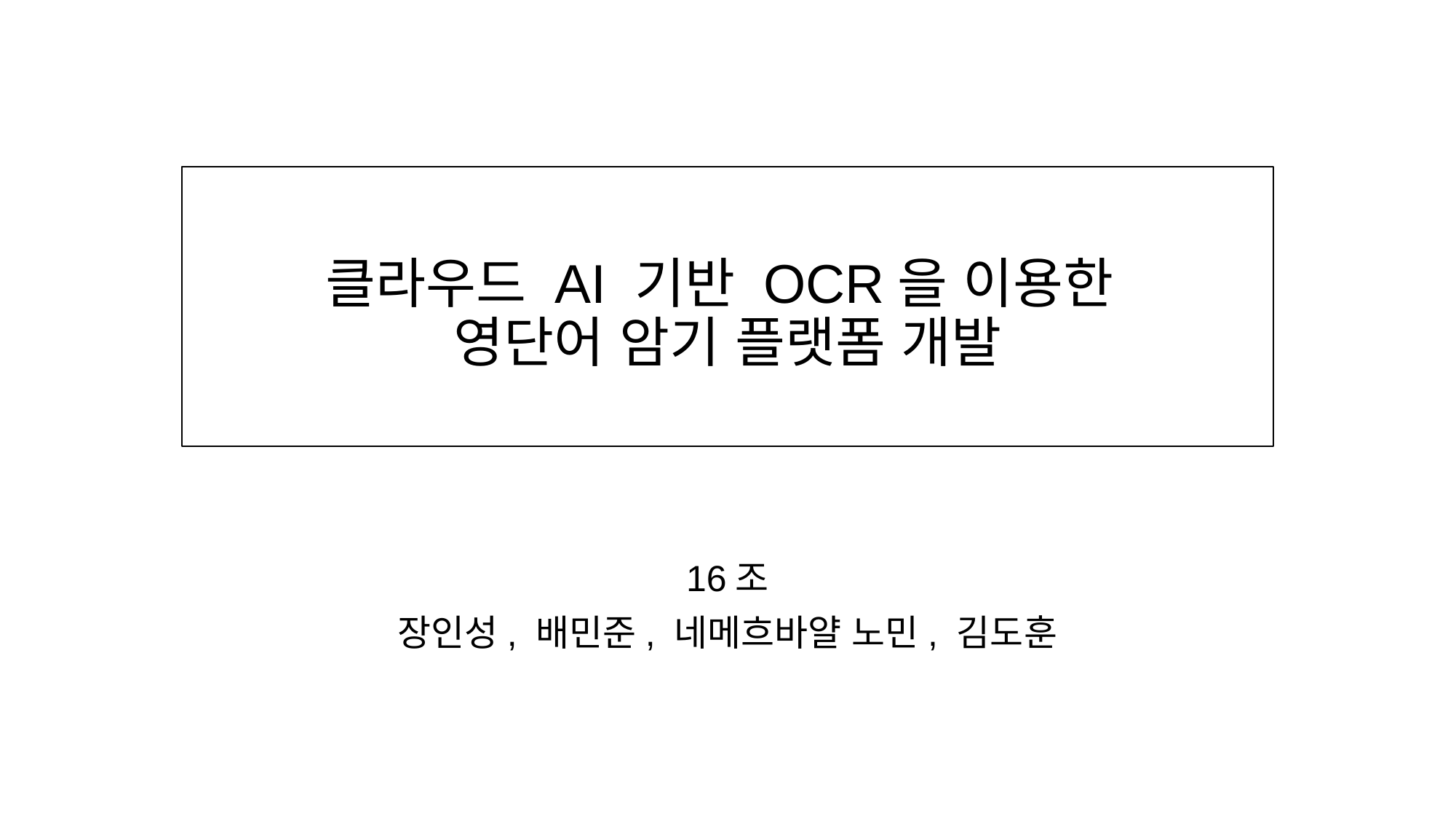

# 클라우드 AI 기반 OCR을 이용한 영단어 암기 플랫폼 개발

16조
장인성, 배민준, 네메흐바얄 노민, 김도훈